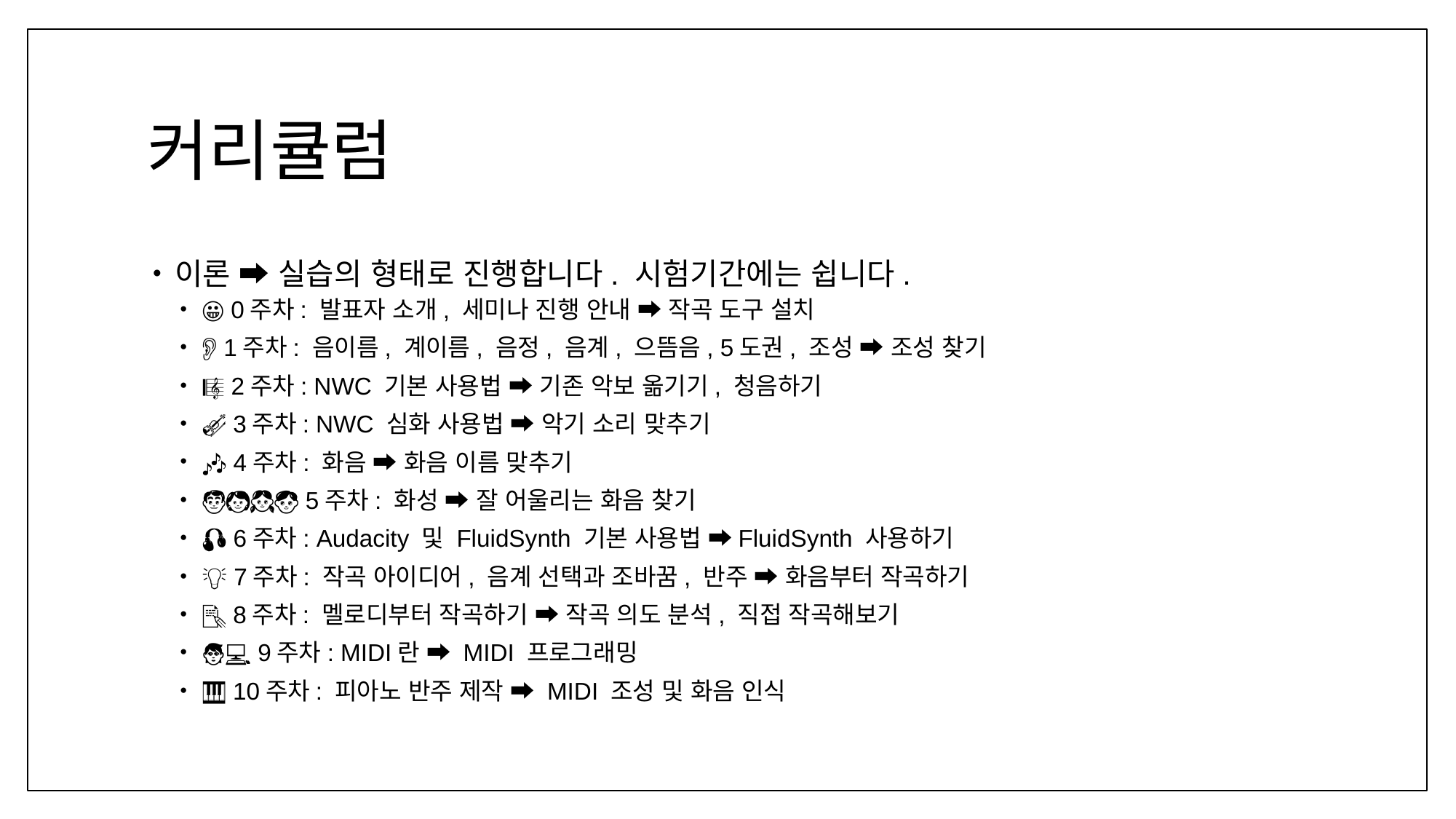

# 커리큘럼
이론 ➡️ 실습의 형태로 진행합니다. 시험기간에는 쉽니다.
😀 0주차: 발표자 소개, 세미나 진행 안내 ➡️ 작곡 도구 설치
👂 1주차: 음이름, 계이름, 음정, 음계, 으뜸음, 5도권, 조성 ➡️ 조성 찾기
🎼 2주차: NWC 기본 사용법 ➡️ 기존 악보 옮기기, 청음하기
🎻 3주차: NWC 심화 사용법 ➡️ 악기 소리 맞추기
🎶 4주차: 화음 ➡️ 화음 이름 맞추기
👨‍👩‍👧‍👦 5주차: 화성 ➡️ 잘 어울리는 화음 찾기
🎧 6주차: Audacity 및 FluidSynth 기본 사용법 ➡️FluidSynth 사용하기
💡 7주차: 작곡 아이디어, 음계 선택과 조바꿈, 반주 ➡️ 화음부터 작곡하기
📝 8주차: 멜로디부터 작곡하기 ➡️ 작곡 의도 분석, 직접 작곡해보기
🧑‍💻 9주차: MIDI란 ➡️ MIDI 프로그래밍
🎹 10주차: 피아노 반주 제작 ➡️ MIDI 조성 및 화음 인식